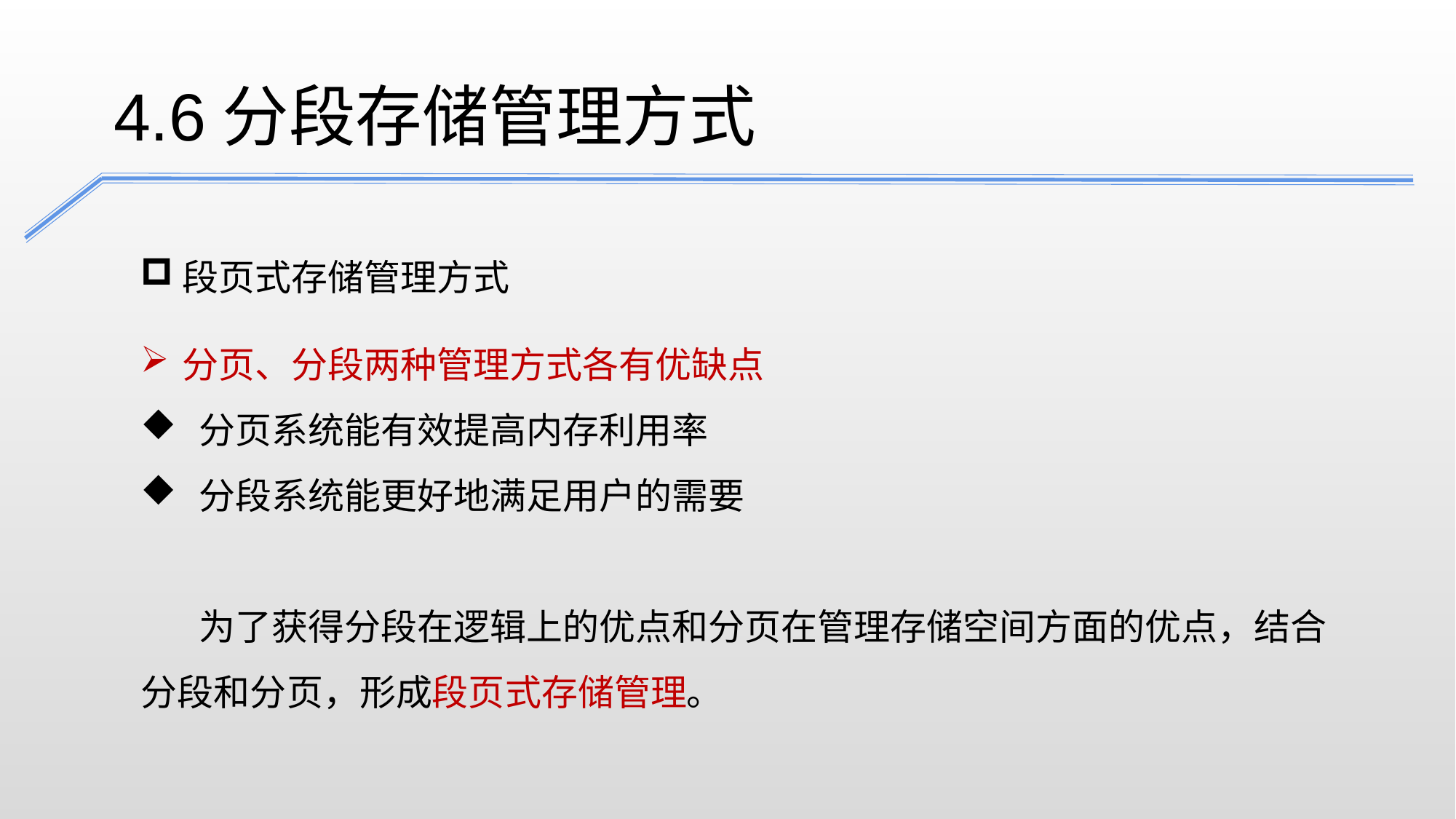

4.6分段存储管理方式
段页式存储管理方式

分页、分段两种管理方式各有优缺点
 分页系统能有效提高内存利用率
 分段系统能更好地满足用户的需要

      为了获得分段在逻辑上的优点和分页在管理存储空间方面的优点，结合分段和分页，形成段页式存储管理。